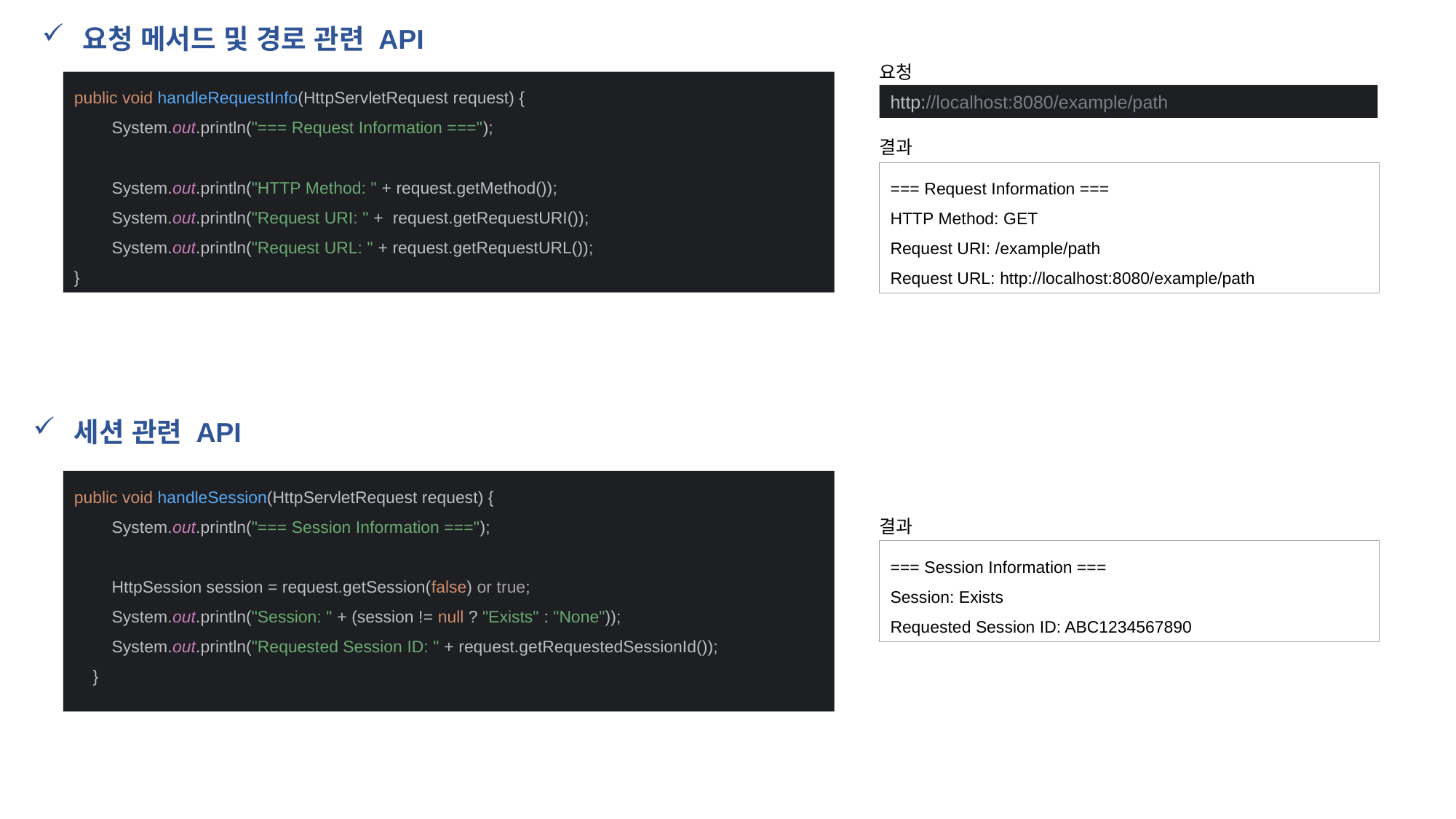

요청 메서드 및 경로 관련 API
요청
public void handleRequestInfo(HttpServletRequest request) {
        System.out.println("=== Request Information ===");
        System.out.println("HTTP Method: " + request.getMethod());
        System.out.println("Request URI: " +  request.getRequestURI());
        System.out.println("Request URL: " + request.getRequestURL());
}
http://localhost:8080/example/path
결과
=== Request Information ===
HTTP Method: GET
Request URI: /example/path
Request URL: http://localhost:8080/example/path
세션 관련 API
public void handleSession(HttpServletRequest request) {
        System.out.println("=== Session Information ===");
        HttpSession session = request.getSession(false) or true;
        System.out.println("Session: " + (session != null ? "Exists" : "None"));
        System.out.println("Requested Session ID: " + request.getRequestedSessionId());
    }
결과
=== Session Information ===
Session: Exists
Requested Session ID: ABC1234567890